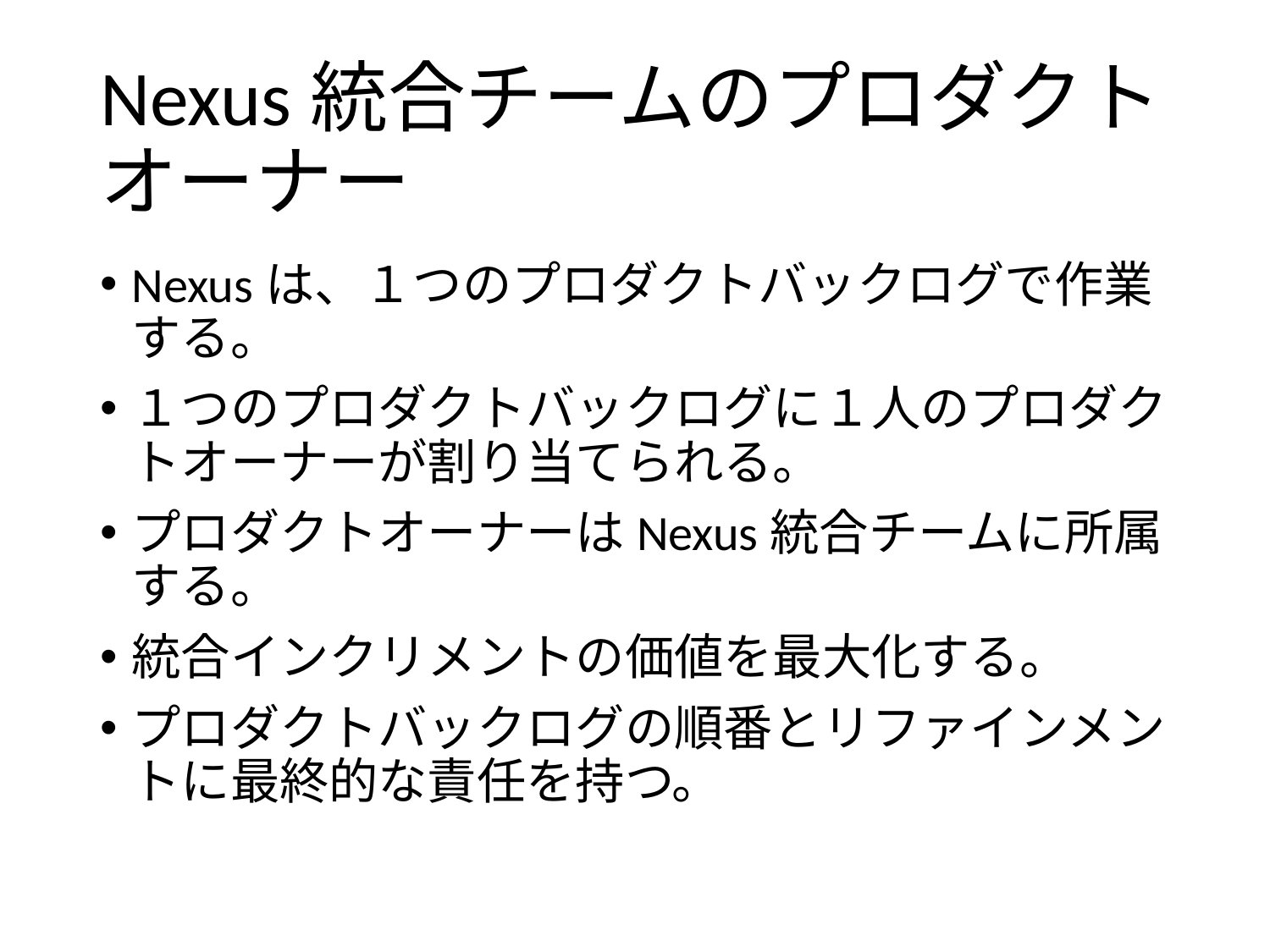

# Nexus統合チームのプロダクトオーナー
Nexusは、１つのプロダクトバックログで作業する。
１つのプロダクトバックログに１人のプロダクトオーナーが割り当てられる。
プロダクトオーナーはNexus統合チームに所属する。
統合インクリメントの価値を最大化する。
プロダクトバックログの順番とリファインメントに最終的な責任を持つ。